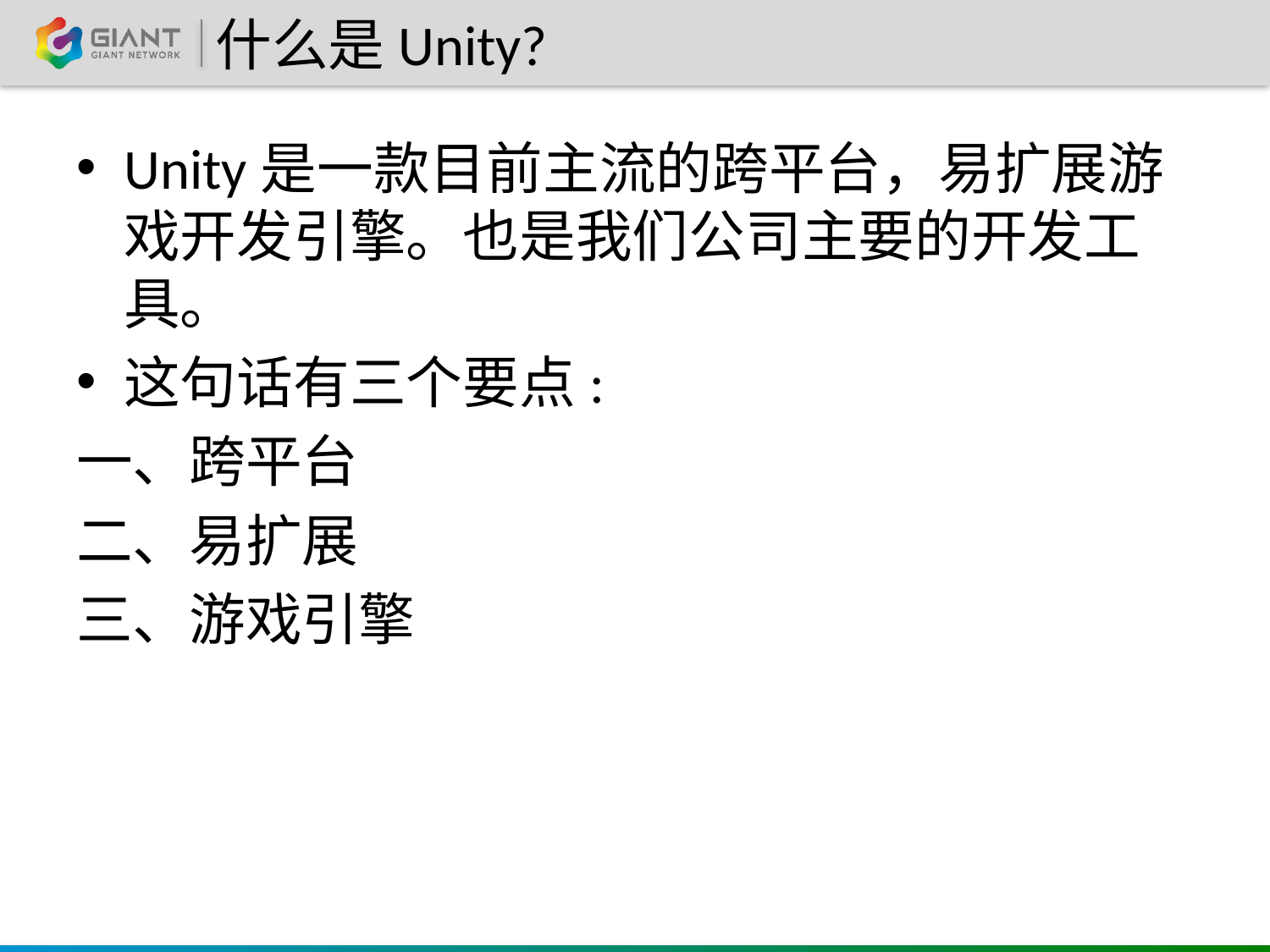

# 什么是Unity?
Unity是一款目前主流的跨平台，易扩展游戏开发引擎。也是我们公司主要的开发工具。
这句话有三个要点:
一、跨平台
二、易扩展
三、游戏引擎